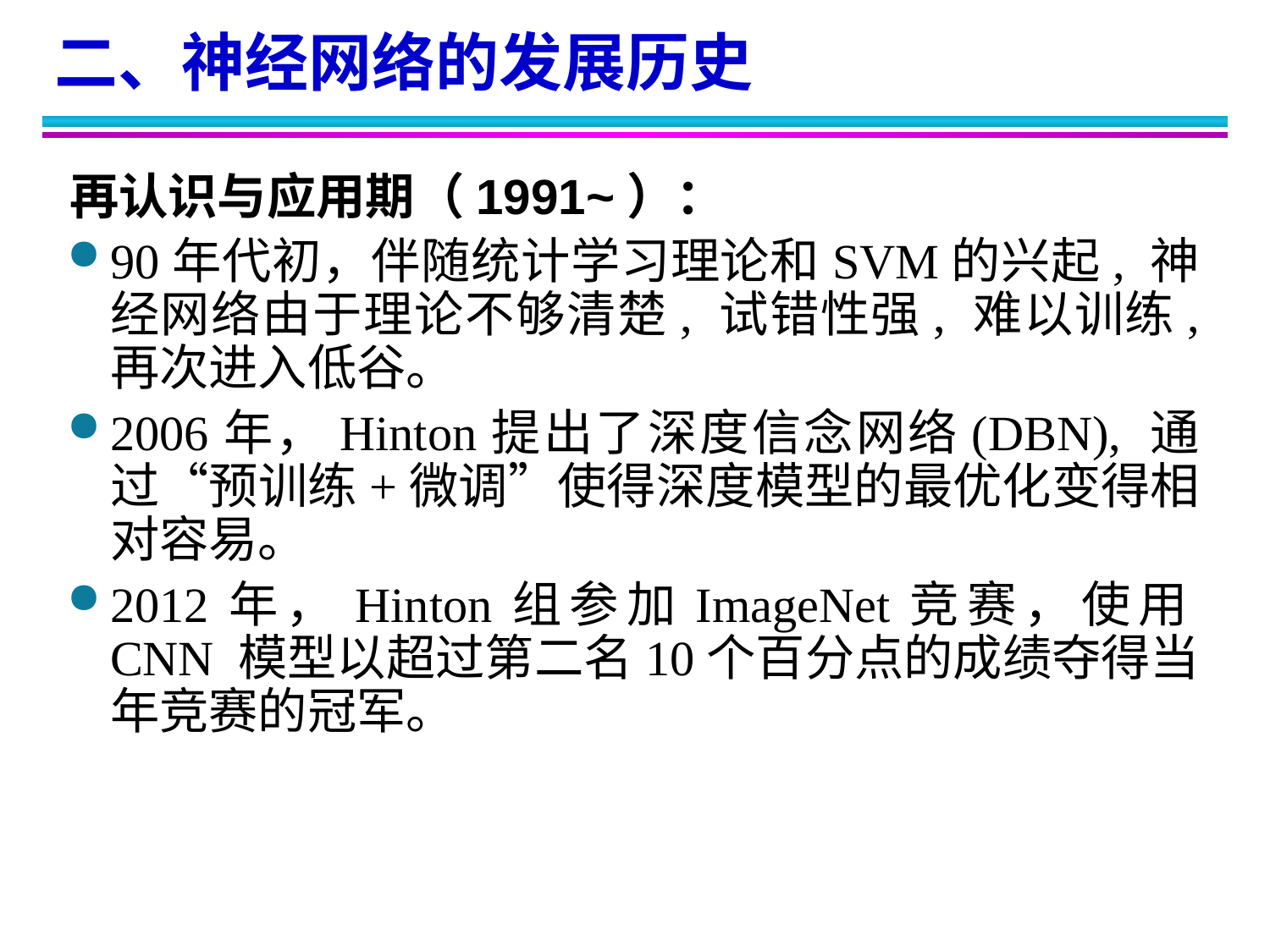

二、神经网络的发展历史
再认识与应用期（1991~）：
90年代初，伴随统计学习理论和SVM的兴起, 神经网络由于理论不够清楚, 试错性强, 难以训练, 再次进入低谷。
2006年，Hinton提出了深度信念网络(DBN), 通过“预训练+微调”使得深度模型的最优化变得相对容易。
2012年，Hinton组参加ImageNet竞赛，使用CNN 模型以超过第二名10个百分点的成绩夺得当年竞赛的冠军。